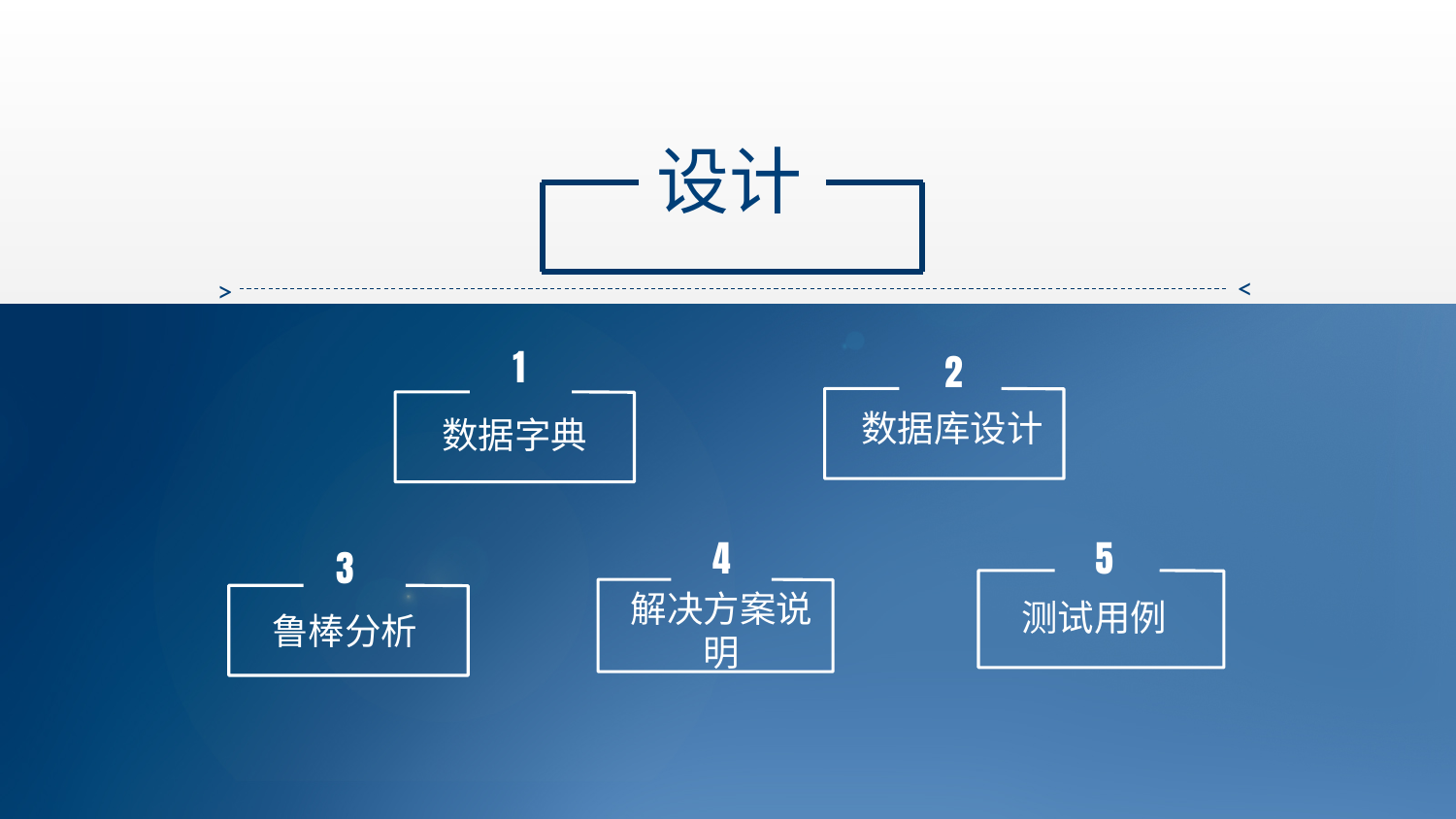

设计
>
>
1
2

数据库设计
数据字典
4
5
3

解决方案说明

测试用例
鲁棒分析